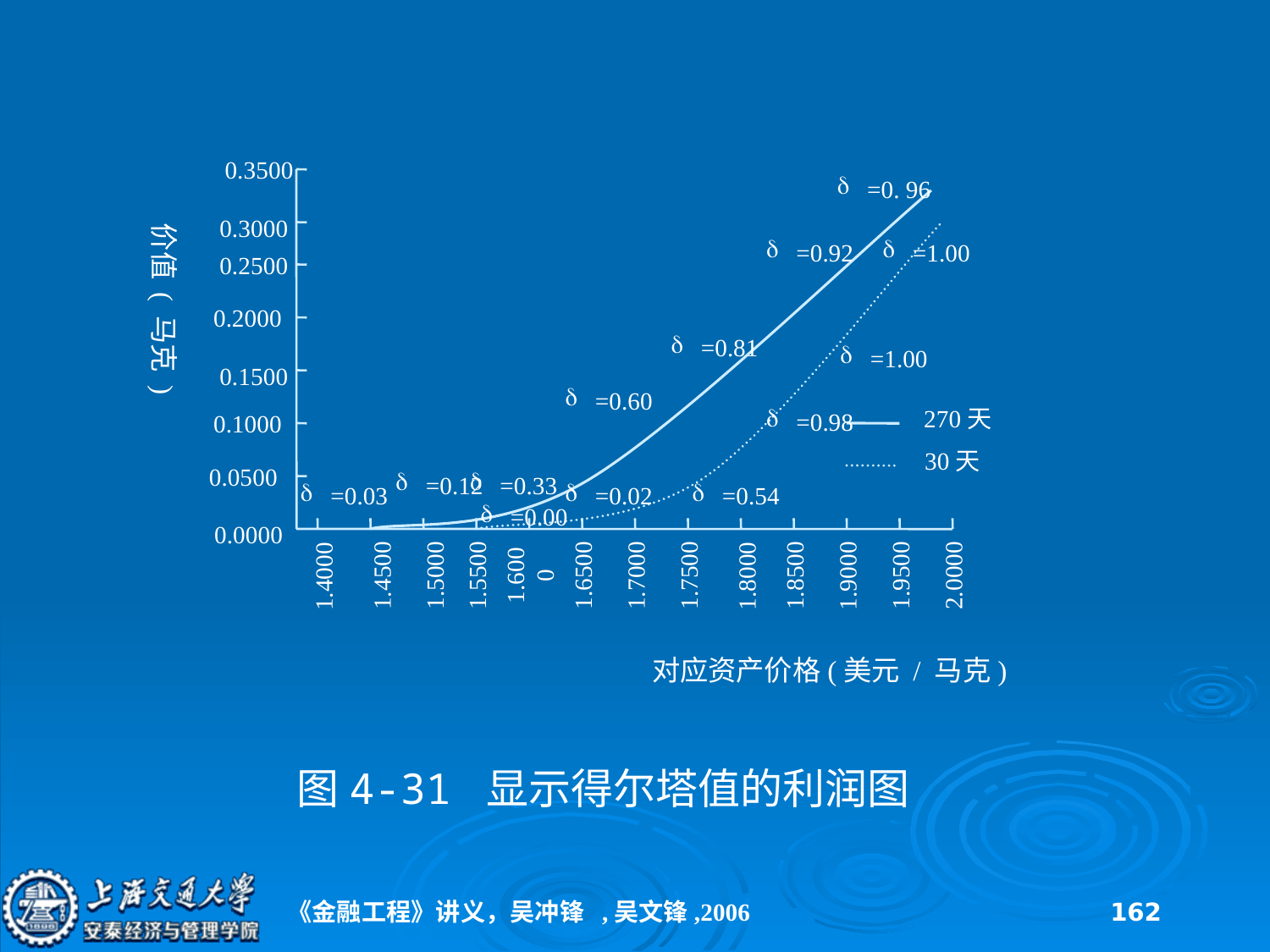

0.3500
=0. 96

0.3000

价值 ( 马克 )
=0.92
=1.00
0.2500

0.2000

=0.81
=1.00
0.1500

=0.60
270天
=0.98
0.1000

30天
0.0500
=0.12
=0.33

=0.03
=0.02
=0.54

=0.00
0.0000

1.4500
1.5000
1.5500
1.6000
1.6500
1.7000
1.7500
1.8500
1.9500
2.0000
1.9000
1.8000
1.4000
对应资产价格(美元 / 马克)
图4-31 显示得尔塔值的利润图